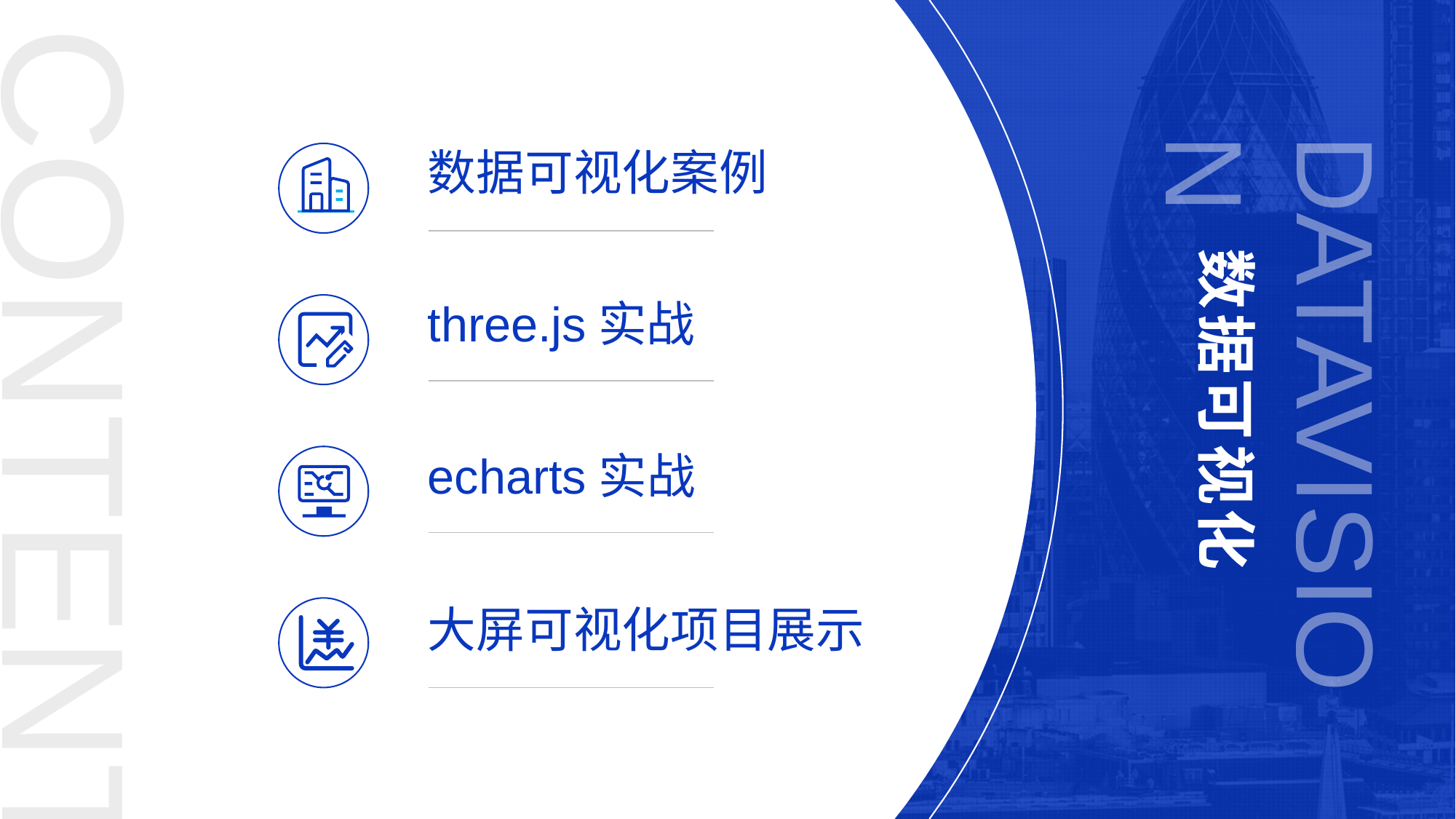

CONTENTS

DATAVISION

数据可视化案例

数据可视化
three.js实战

echarts实战

大屏可视化项目展示